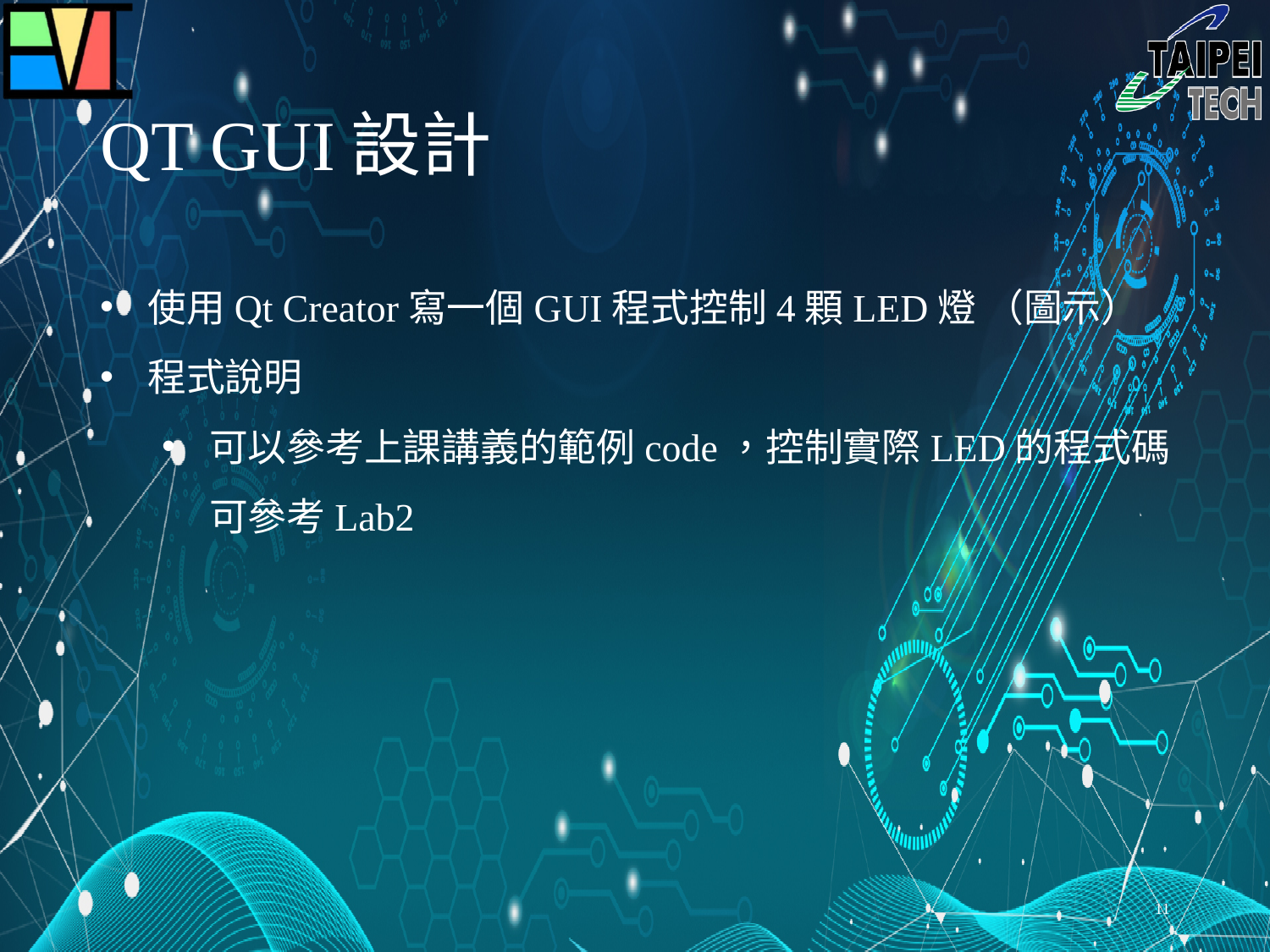

# QT GUI設計
使用Qt Creator寫一個GUI程式控制4顆LED燈 （圖示）
程式說明
可以參考上課講義的範例code，控制實際LED的程式碼可參考Lab2

11